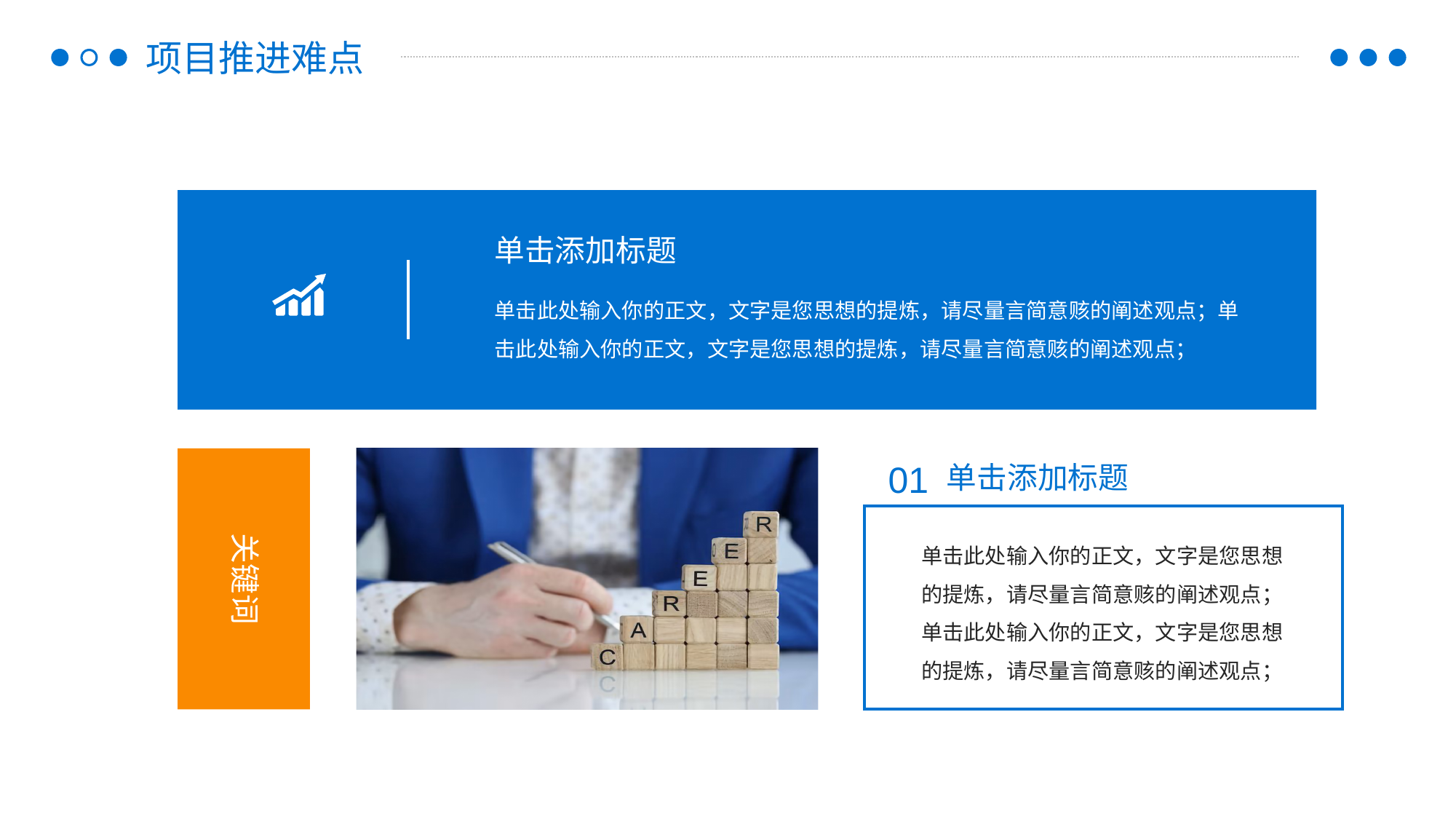

项目推进难点

单击添加标题

单击此处输入你的正文，文字是您思想的提炼，请尽量言简意赅的阐述观点；单击此处输入你的正文，文字是您思想的提炼，请尽量言简意赅的阐述观点；
01
单击添加标题

关键词

单击此处输入你的正文，文字是您思想的提炼，请尽量言简意赅的阐述观点；单击此处输入你的正文，文字是您思想的提炼，请尽量言简意赅的阐述观点；